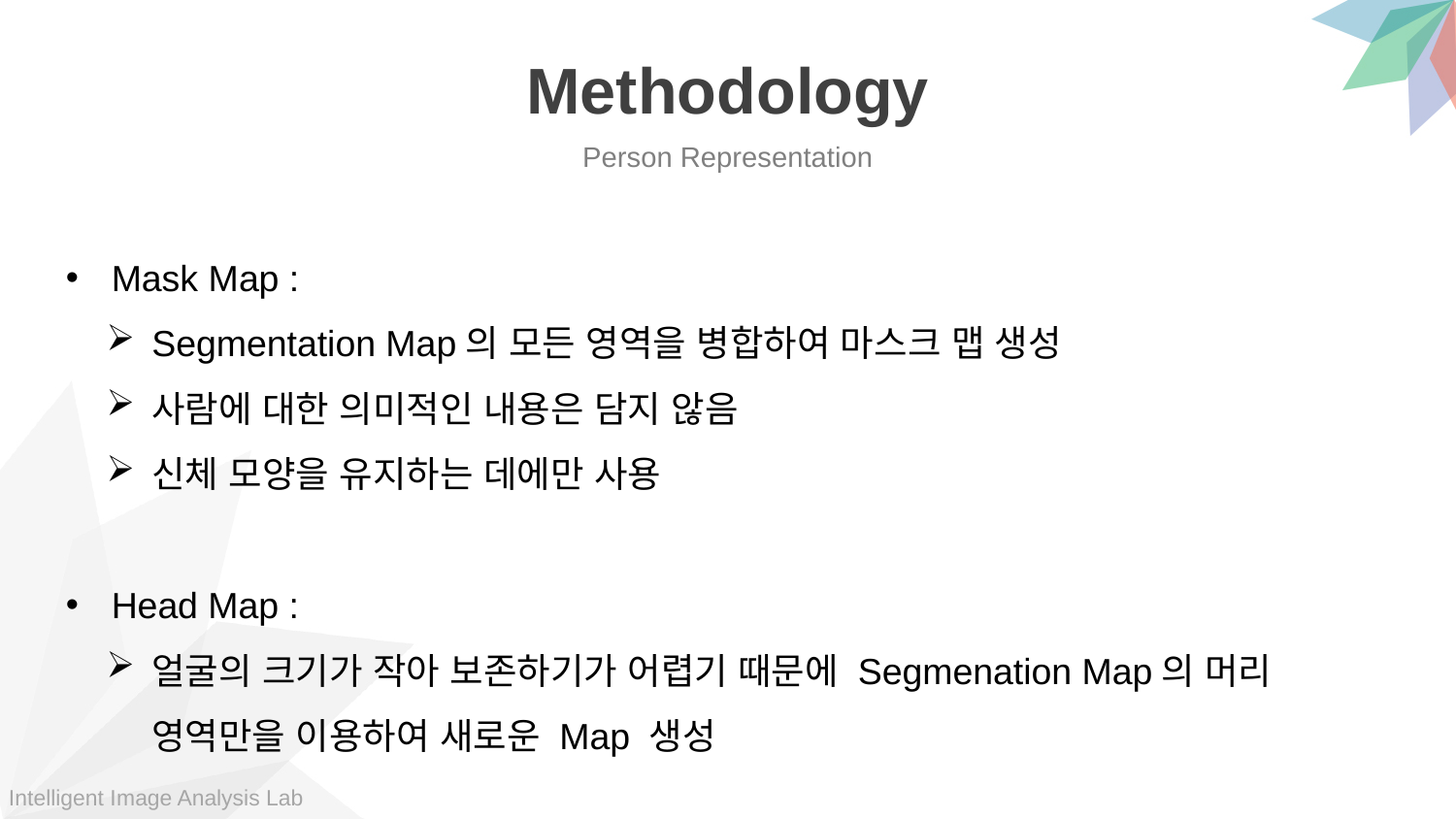

Methodology
Person Representation
Mask Map :
Segmentation Map의 모든 영역을 병합하여 마스크 맵 생성
사람에 대한 의미적인 내용은 담지 않음
신체 모양을 유지하는 데에만 사용

Head Map :
얼굴의 크기가 작아 보존하기가 어렵기 때문에 Segmenation Map의 머리     영역만을 이용하여 새로운 Map 생성